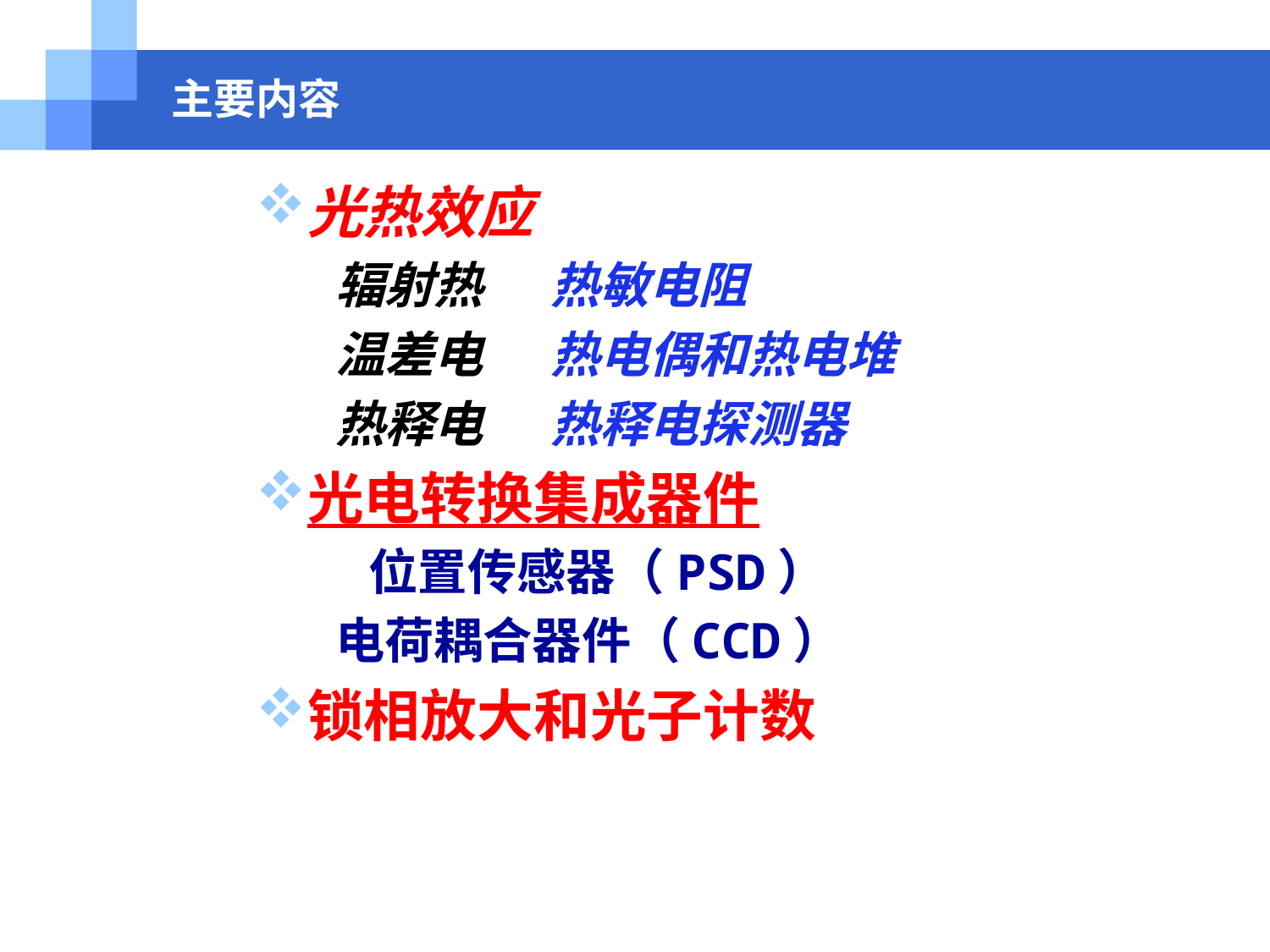

# 主要内容
光热效应
      辐射热      热敏电阻
      温差电      热电偶和热电堆
      热释电      热释电探测器
光电转换集成器件
         位置传感器（PSD）
      电荷耦合器件（CCD）
锁相放大和光子计数